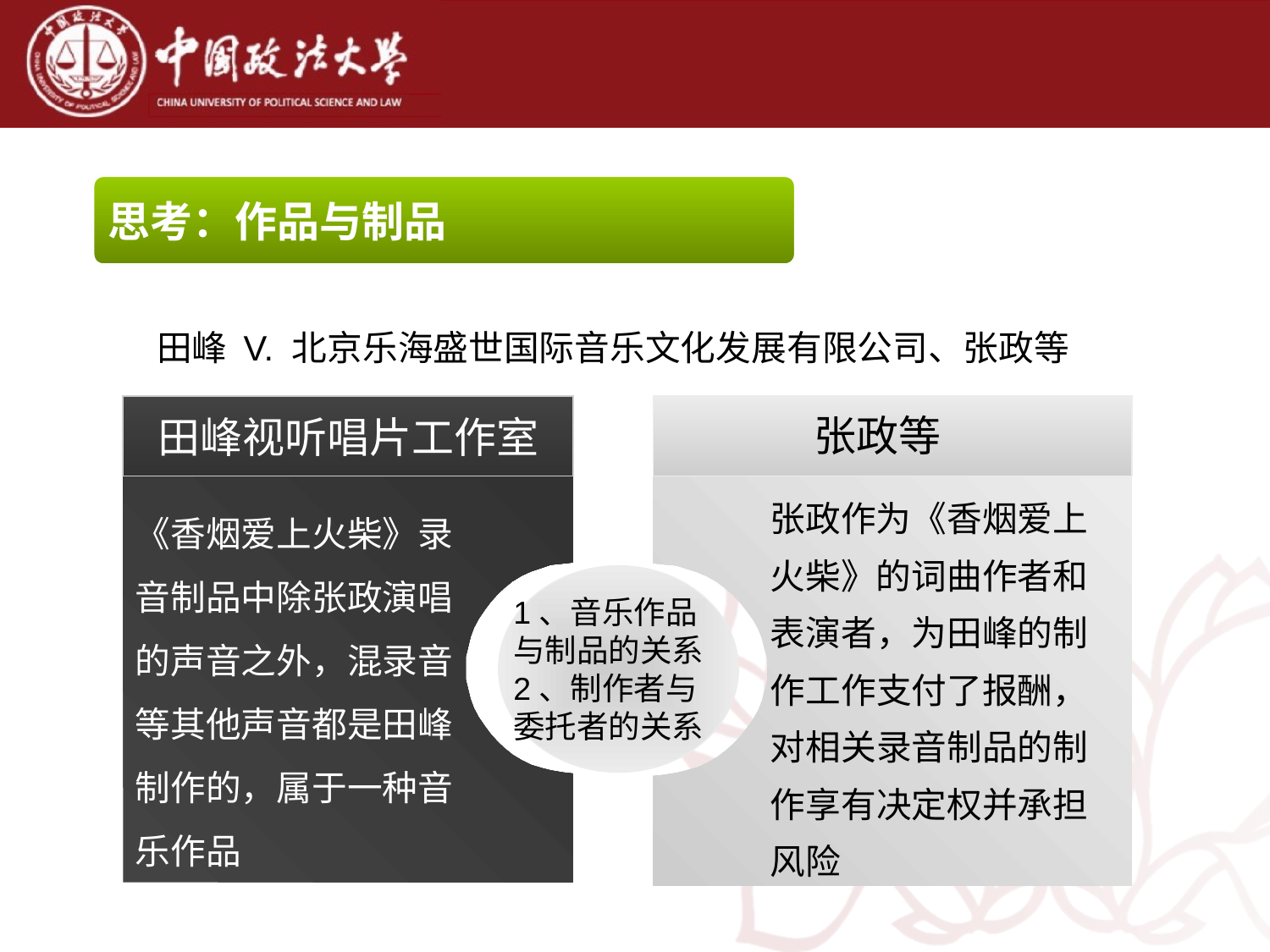

思考：作品与制品
田峰 V. 北京乐海盛世国际音乐文化发展有限公司、张政等

张政等
田峰视听唱片工作室

张政作为《香烟爱上火柴》的词曲作者和表演者，为田峰的制作工作支付了报酬，对相关录音制品的制作享有决定权并承担风险
《香烟爱上火柴》录音制品中除张政演唱的声音之外，混录音等其他声音都是田峰制作的，属于一种音乐作品

1、音乐作品与制品的关系
2、制作者与委托者的关系